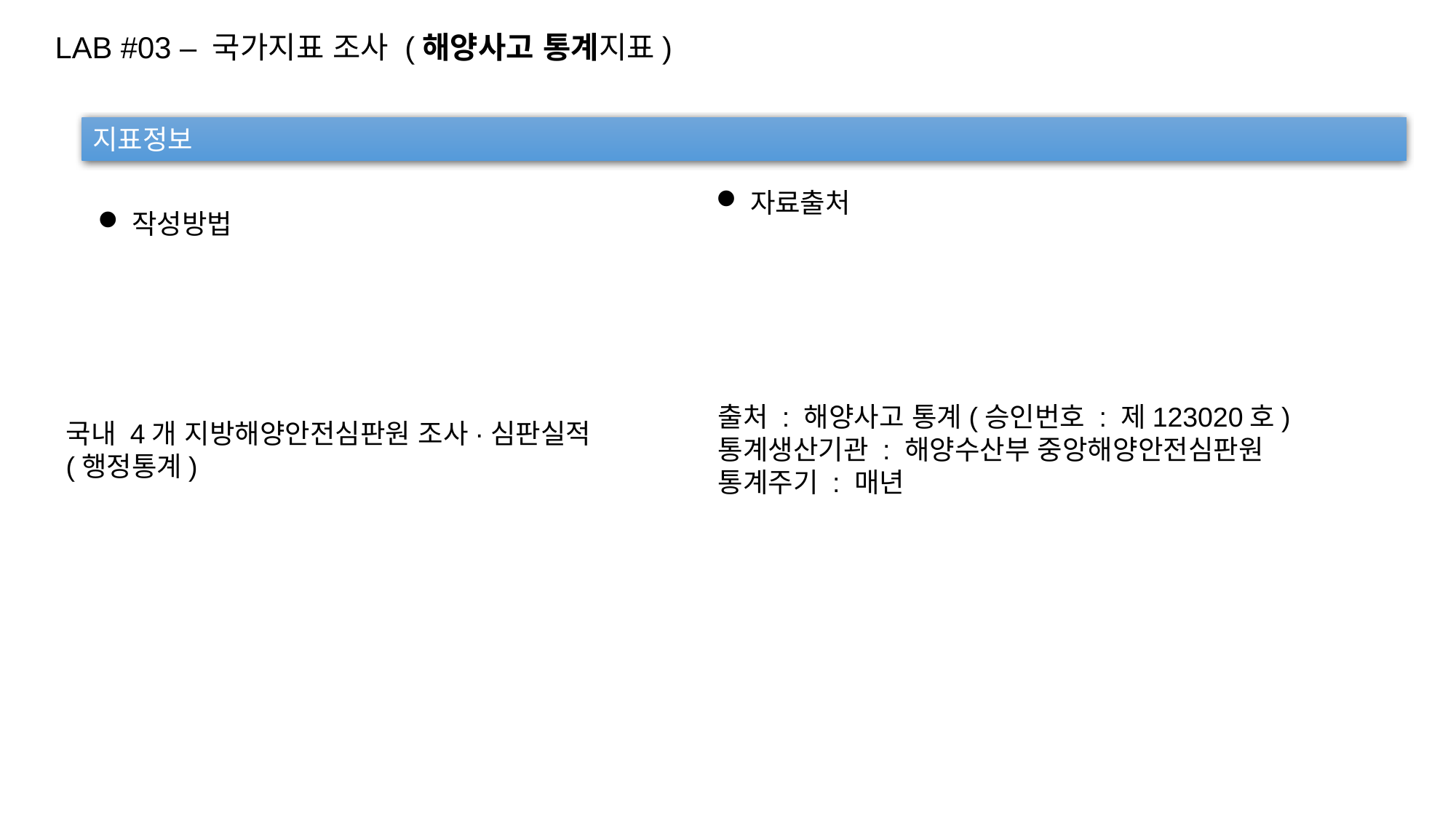

LAB #03 – 국가지표 조사 (해양사고 통계지표)
지표정보
자료출처
작성방법
출처 : 해양사고 통계(승인번호 : 제123020호)
통계생산기관 : 해양수산부 중앙해양안전심판원
통계주기 : 매년
국내 4개 지방해양안전심판원 조사·심판실적
(행정통계)